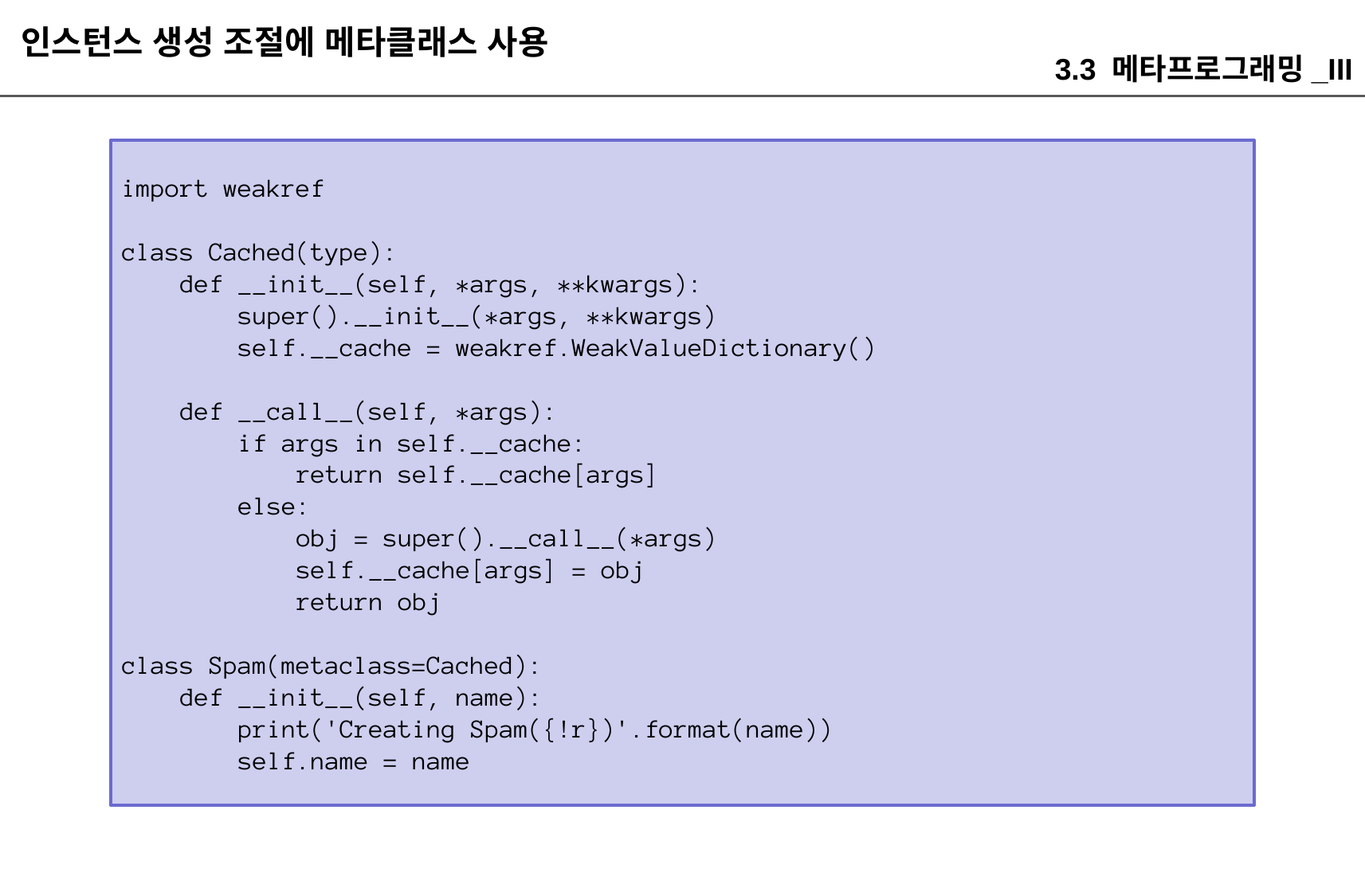

인스턴스 생성 조절에 메타클래스 사용
3.3 메타프로그래밍_III
import weakref

class Cached(type):
    def __init__(self, *args, **kwargs):
        super().__init__(*args, **kwargs)
        self.__cache = weakref.WeakValueDictionary()

    def __call__(self, *args):
        if args in self.__cache:
            return self.__cache[args]
        else:
            obj = super().__call__(*args)
            self.__cache[args] = obj
            return obj

class Spam(metaclass=Cached):
    def __init__(self, name):
        print('Creating Spam({!r})'.format(name))
        self.name = name